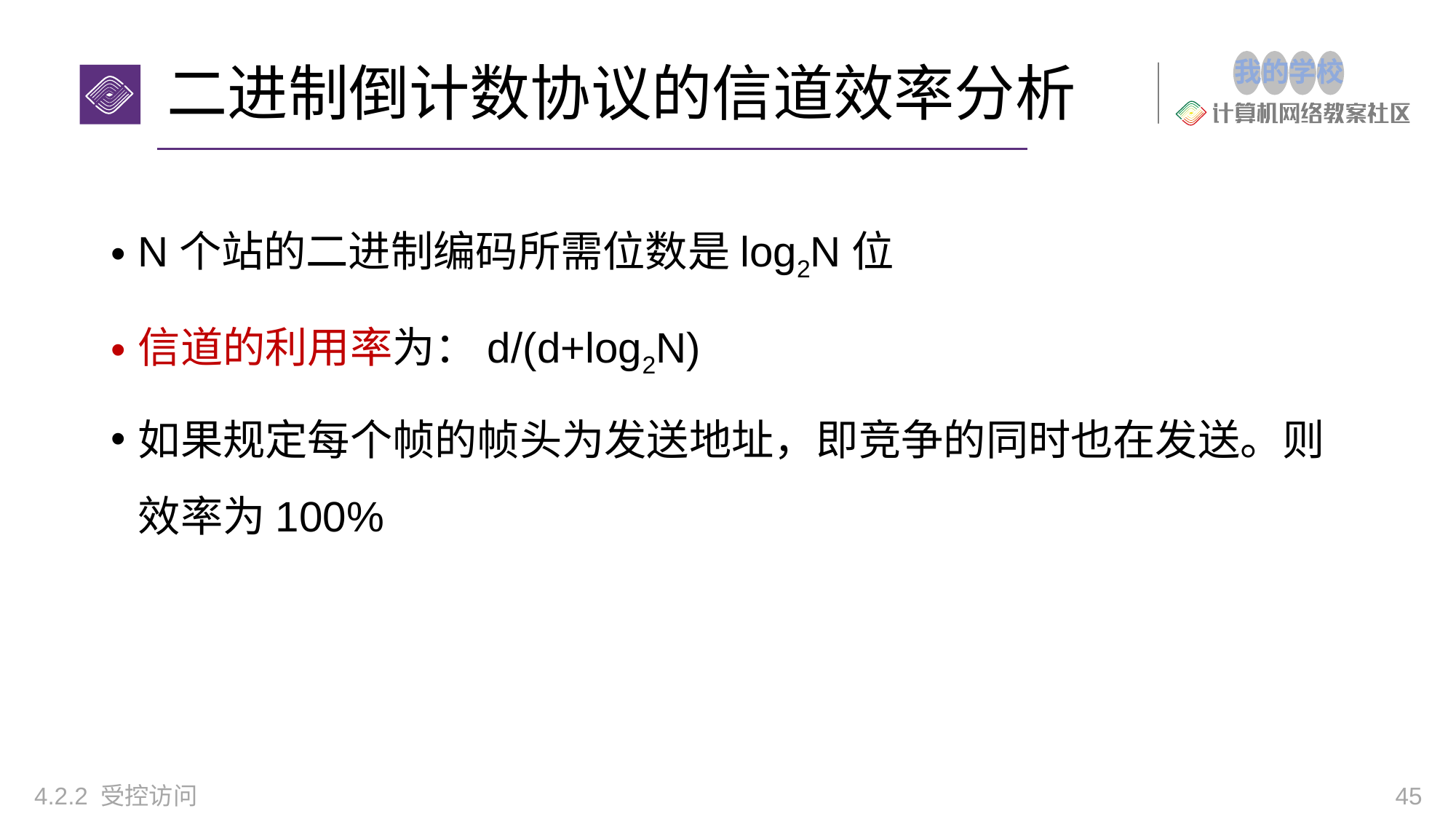

# 二进制倒计数协议的信道效率分析
N个站的二进制编码所需位数是log2N位
信道的利用率为：d/(d+log2N)
如果规定每个帧的帧头为发送地址，即竞争的同时也在发送。则效率为100%
4.2.2 受控访问
45